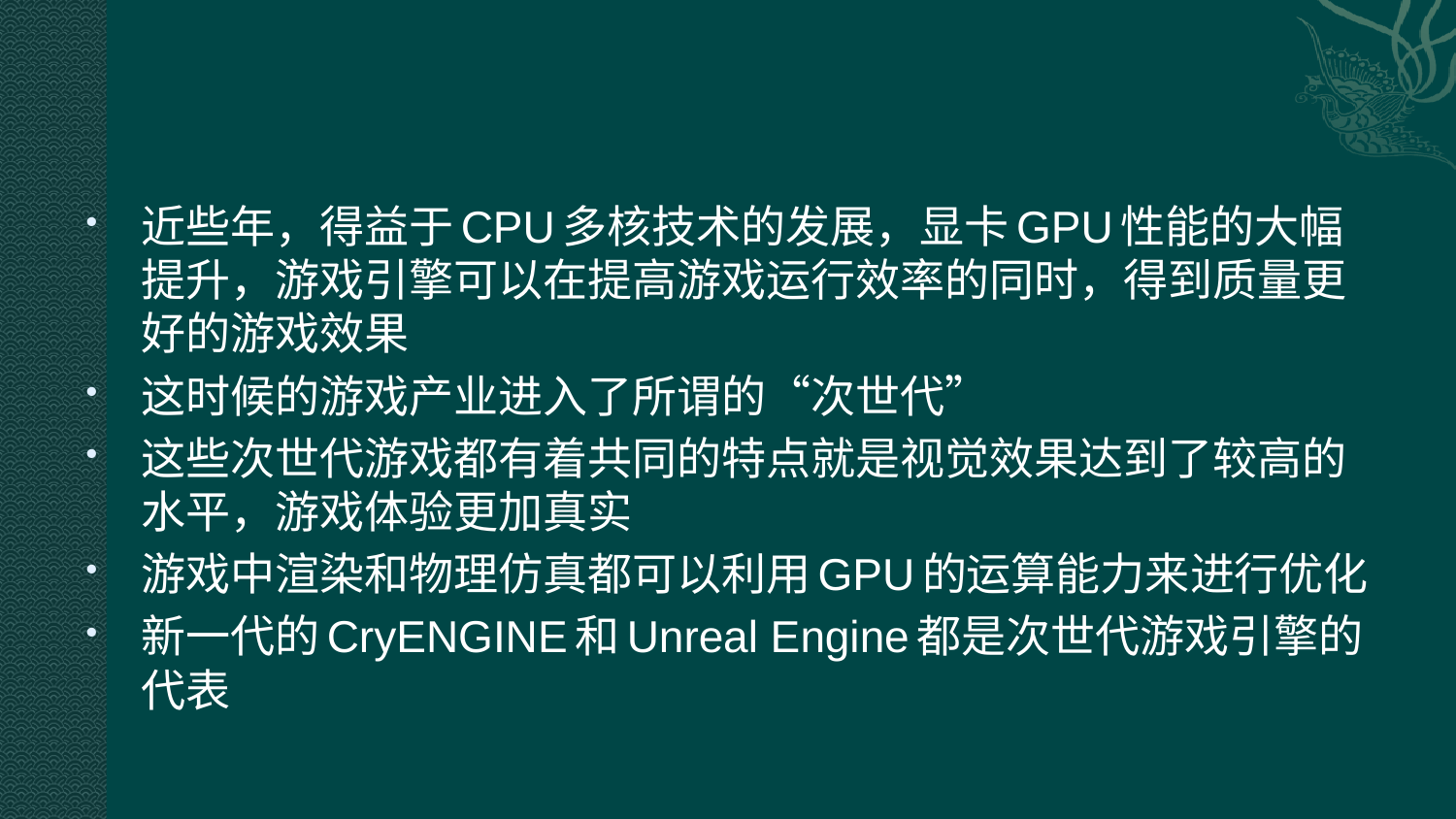

#
近些年，得益于CPU多核技术的发展，显卡GPU性能的大幅提升，游戏引擎可以在提高游戏运行效率的同时，得到质量更好的游戏效果
这时候的游戏产业进入了所谓的“次世代”
这些次世代游戏都有着共同的特点就是视觉效果达到了较高的水平，游戏体验更加真实
游戏中渲染和物理仿真都可以利用GPU的运算能力来进行优化
新一代的CryENGINE和Unreal Engine都是次世代游戏引擎的代表